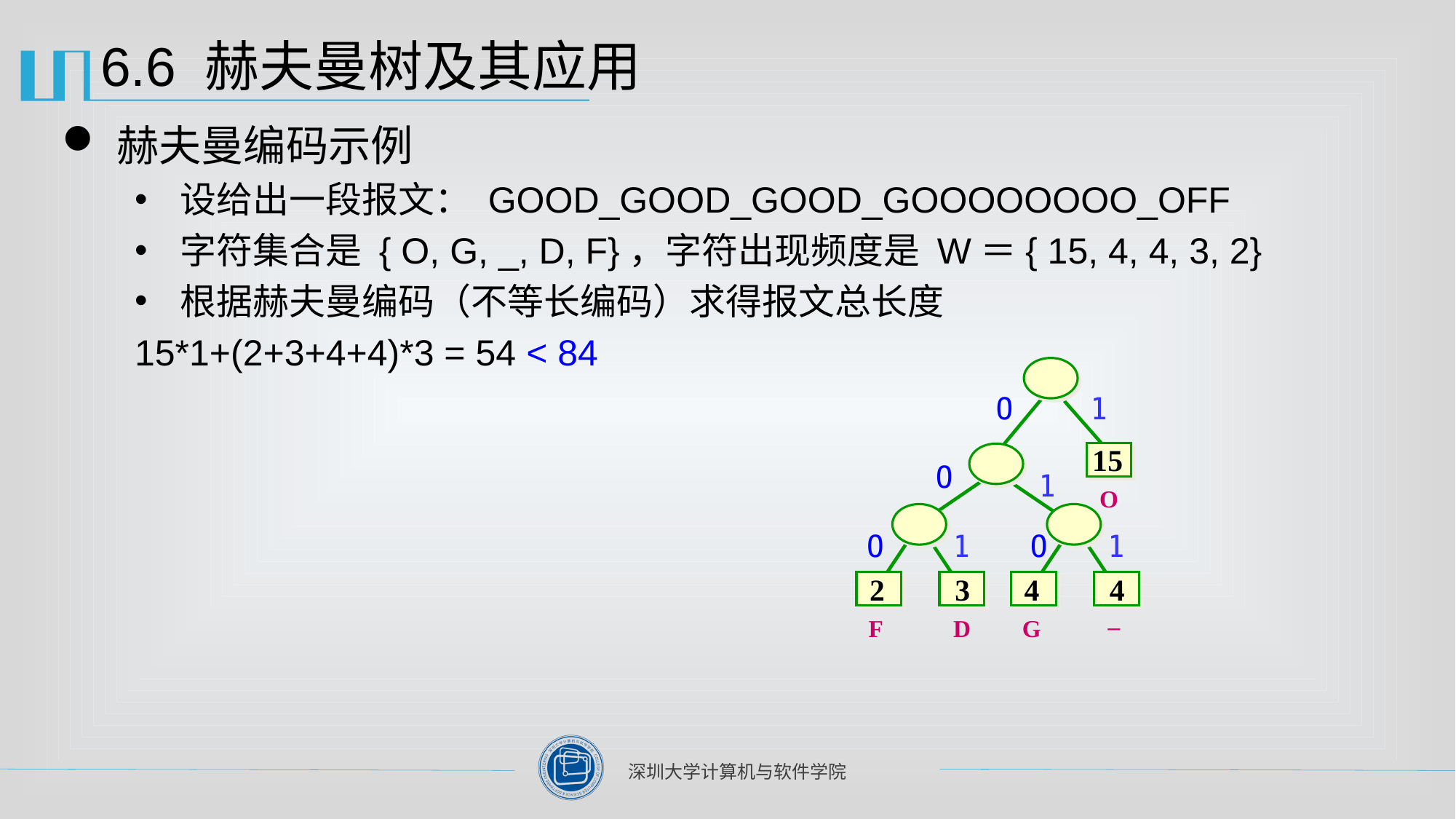

# 6.6 赫夫曼树及其应用
赫夫曼编码示例
设给出一段报文： GOOD_GOOD_GOOD_GOOOOOOOO_OFF
字符集合是 { O, G, _, D, F}，字符出现频度是 W＝{ 15, 4, 4, 3, 2}
根据赫夫曼编码（不等长编码）求得报文总长度
15*1+(2+3+4+4)*3 = 54 < 84

15

2
3
4
4

0
1
0
1
0
1
0
1
O
_
F
D
G
89